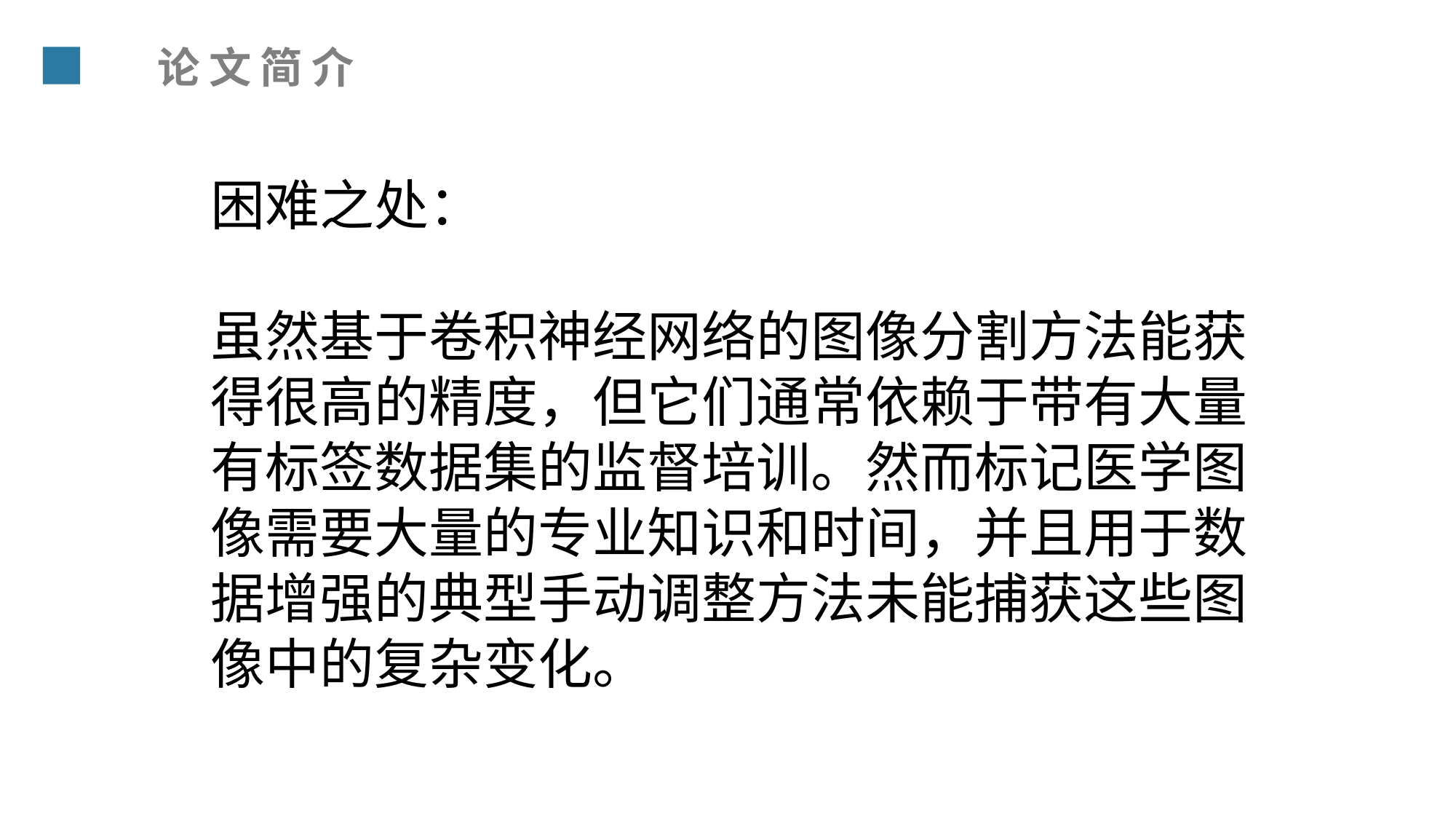

论文简介

困难之处：

虽然基于卷积神经网络的图像分割方法能获得很高的精度，但它们通常依赖于带有大量有标签数据集的监督培训。然而标记医学图像需要大量的专业知识和时间，并且用于数据增强的典型手动调整方法未能捕获这些图像中的复杂变化。